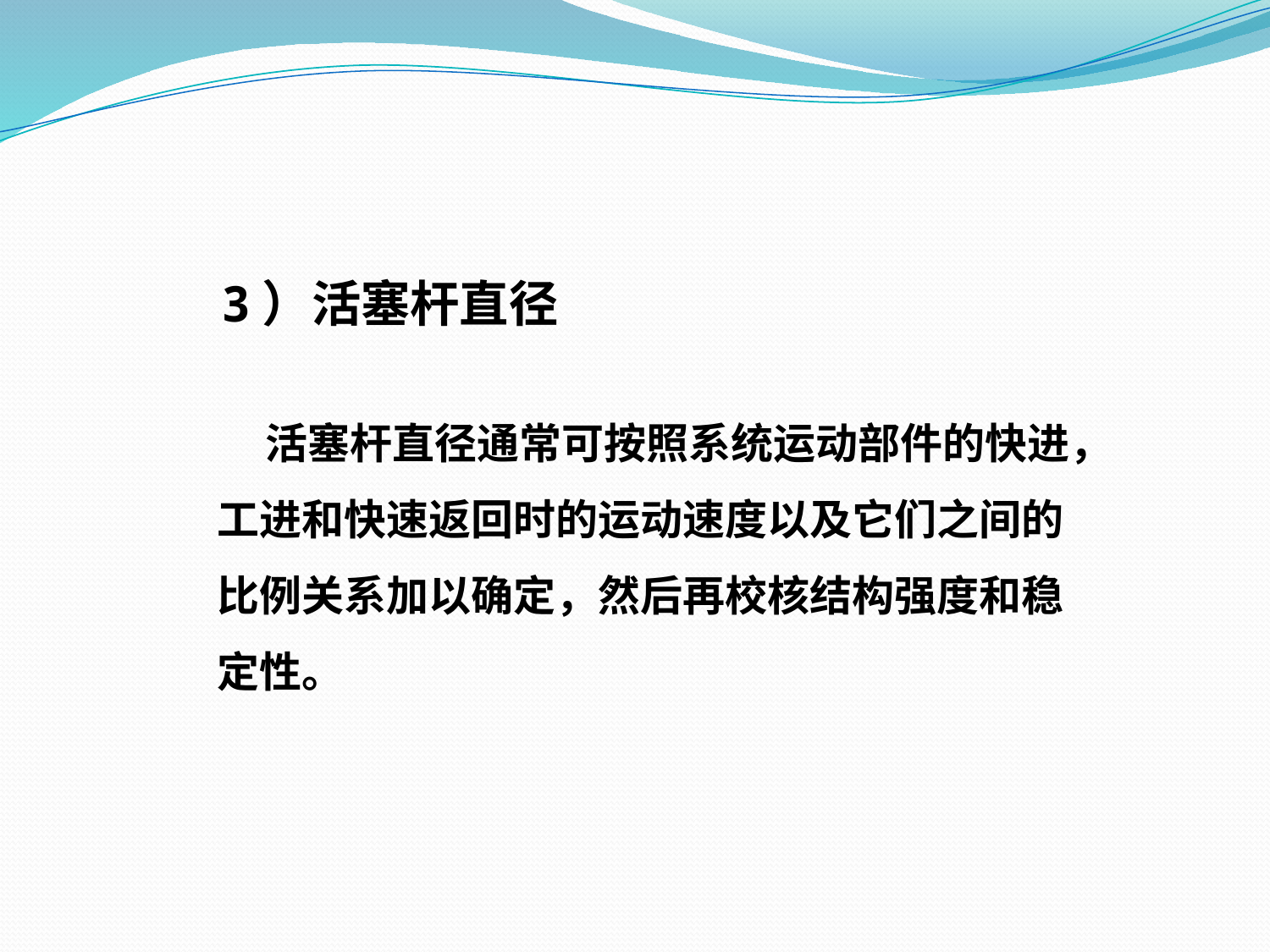

3）活塞杆直径
    活塞杆直径通常可按照系统运动部件的快进，工进和快速返回时的运动速度以及它们之间的比例关系加以确定，然后再校核结构强度和稳定性。